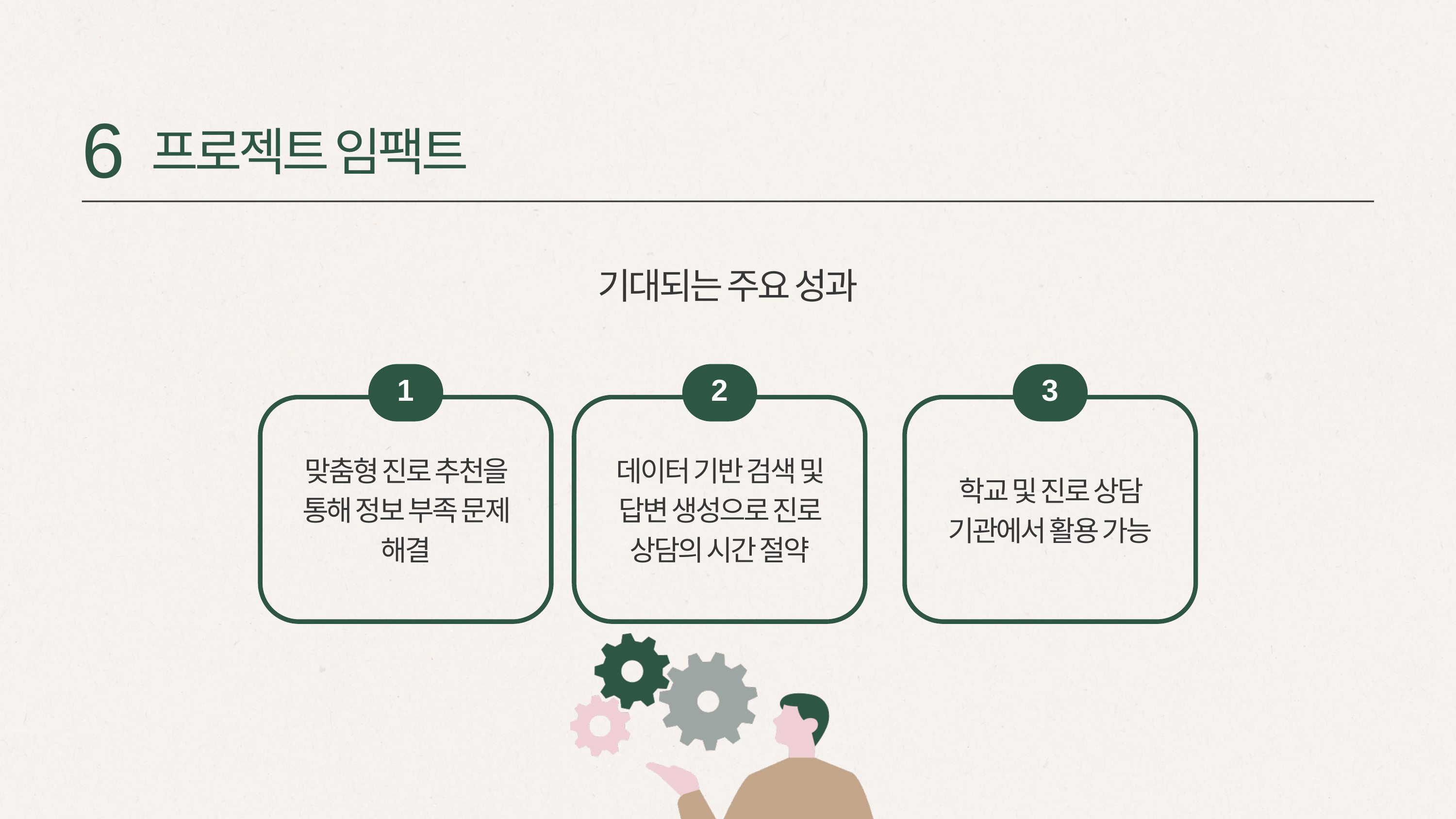

6
프로젝트 임팩트

기대되는 주요 성과

1

2

3

맞춤형 진로 추천을 통해 정보 부족 문제 해결
데이터 기반 검색 및 답변 생성으로 진로 상담의 시간 절약
학교 및 진로 상담 기관에서 활용 가능